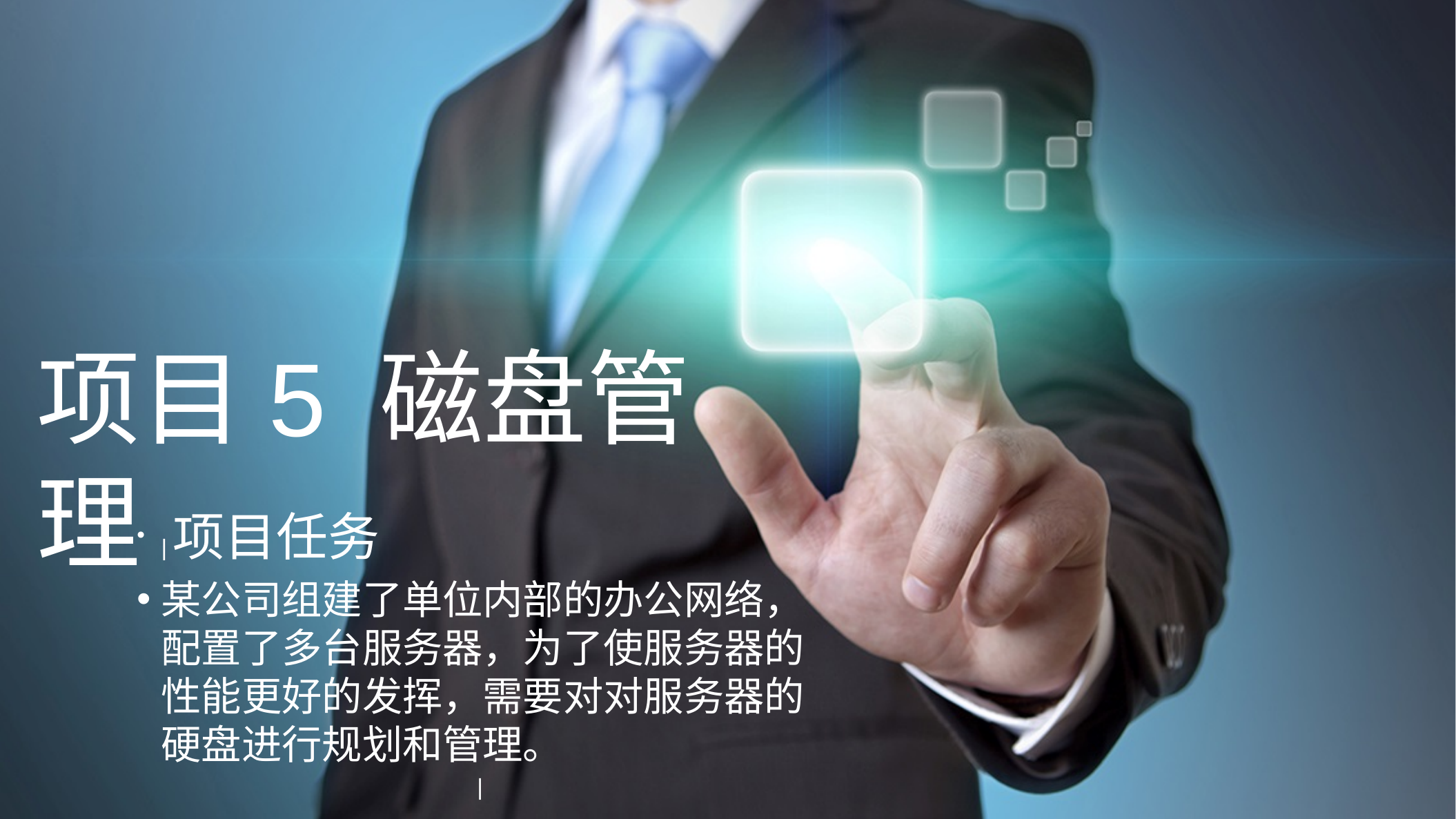

项目5 磁盘管理
|项目任务
某公司组建了单位内部的办公网络，配置了多台服务器，为了使服务器的性能更好的发挥，需要对对服务器的硬盘进行规划和管理。
|